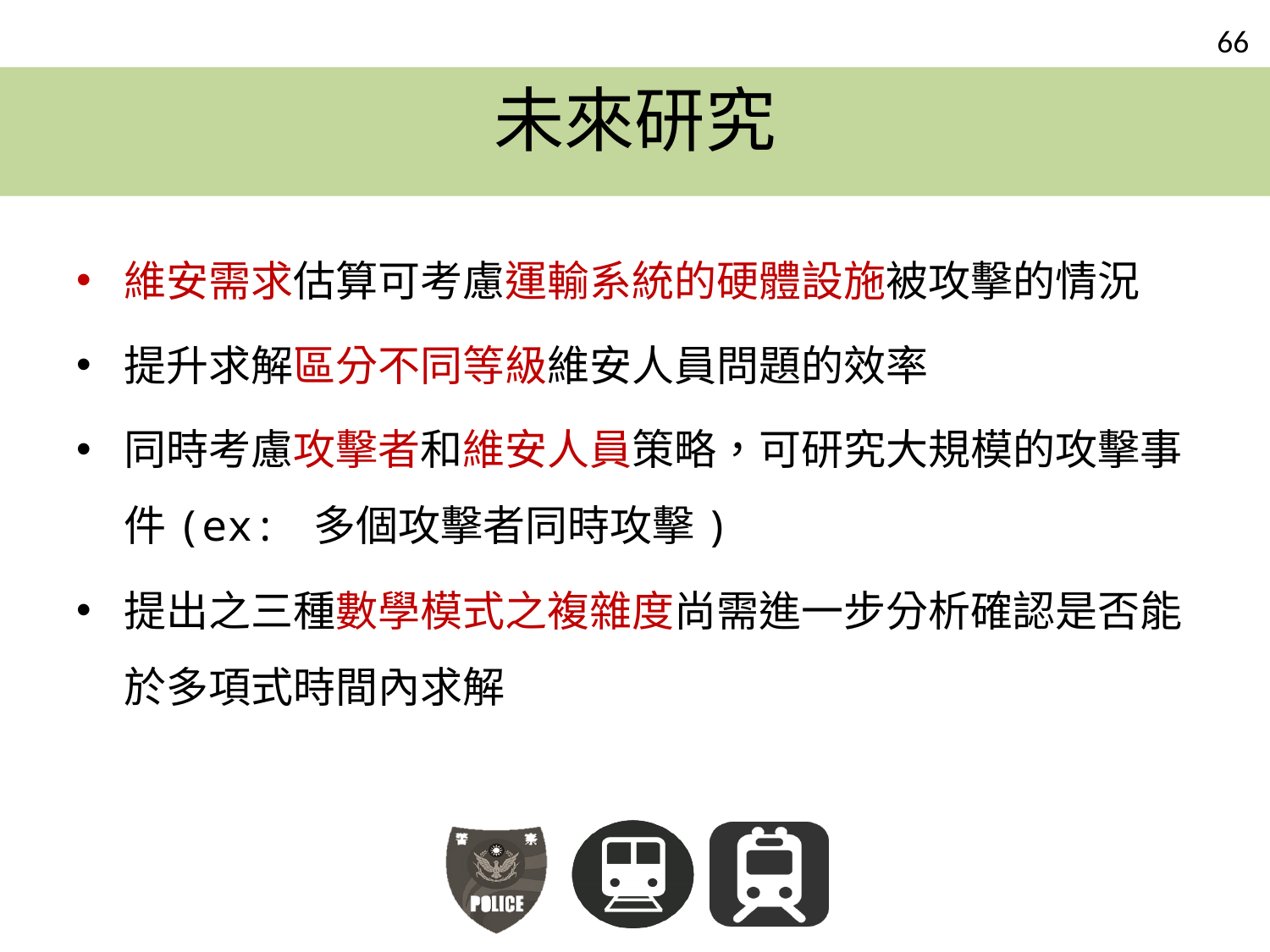

# 未來研究
維安需求估算可考慮運輸系統的硬體設施被攻擊的情況
提升求解區分不同等級維安人員問題的效率
同時考慮攻擊者和維安人員策略，可研究大規模的攻擊事件(ex: 多個攻擊者同時攻擊)
提出之三種數學模式之複雜度尚需進一步分析確認是否能於多項式時間內求解